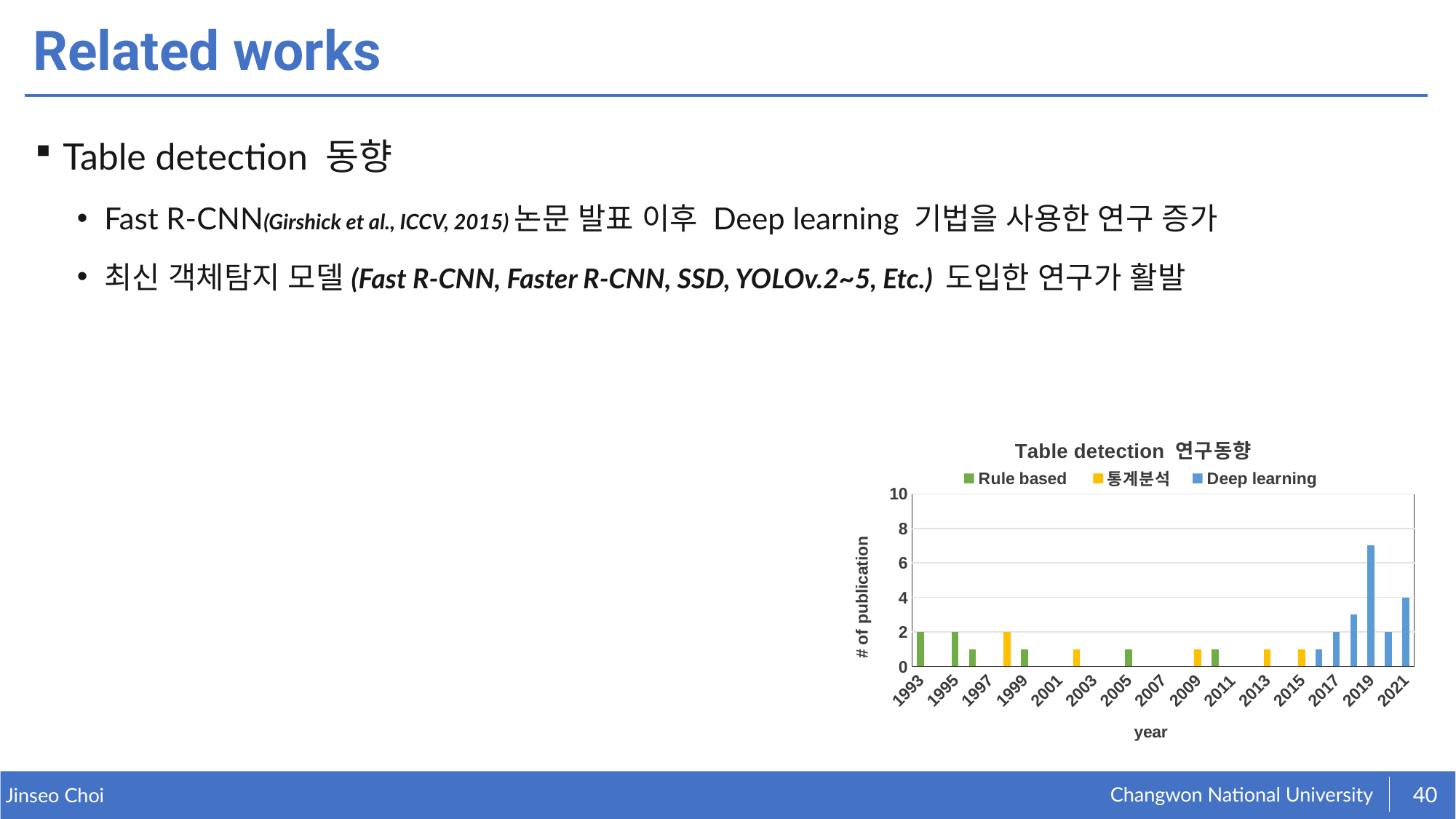

# Related works
Table detection 동향
Fast R-CNN(Girshick et al., ICCV, 2015)논문 발표 이후 Deep learning 기법을 사용한 연구 증가
최신 객체탐지 모델(Fast R-CNN, Faster R-CNN, SSD, YOLOv.2~5, Etc.) 도입한 연구가 활발

### Chart: Table detection 연구동향

| Category | Rule based  | 통계분석 | Deep learning |
|---|---|---|---|
| 1993 | 2.0 | None | None |
| 1994 | None | None | None |
| 1995 | 2.0 | None | None |
| 1996 | 1.0 | None | None |
| 1997 | None | None | None |
| 1998 | None | 2.0 | None |
| 1999 | 1.0 | None | None |
| 2000 | None | None | None |
| 2001 | None | None | None |
| 2002 | None | 1.0 | None |
| 2003 | None | None | None |
| 2004 | None | None | None |
| 2005 | 1.0 | None | None |
| 2006 | None | None | None |
| 2007 | None | None | None |
| 2008 | None | None | None |
| 2009 | None | 1.0 | None |
| 2010 | 1.0 | None | None |
| 2011 | None | None | None |
| 2012 | None | None | None |
| 2013 | None | 1.0 | None |
| 2014 | None | None | None |
| 2015 | None | 1.0 | None |
| 2016 | None | None | 1.0 |
| 2017 | None | None | 2.0 |
| 2018 | None | None | 3.0 |
| 2019 | None | None | 7.0 |
| 2020 | None | None | 2.0 |
| 2021 | None | None | 4.0 |
40